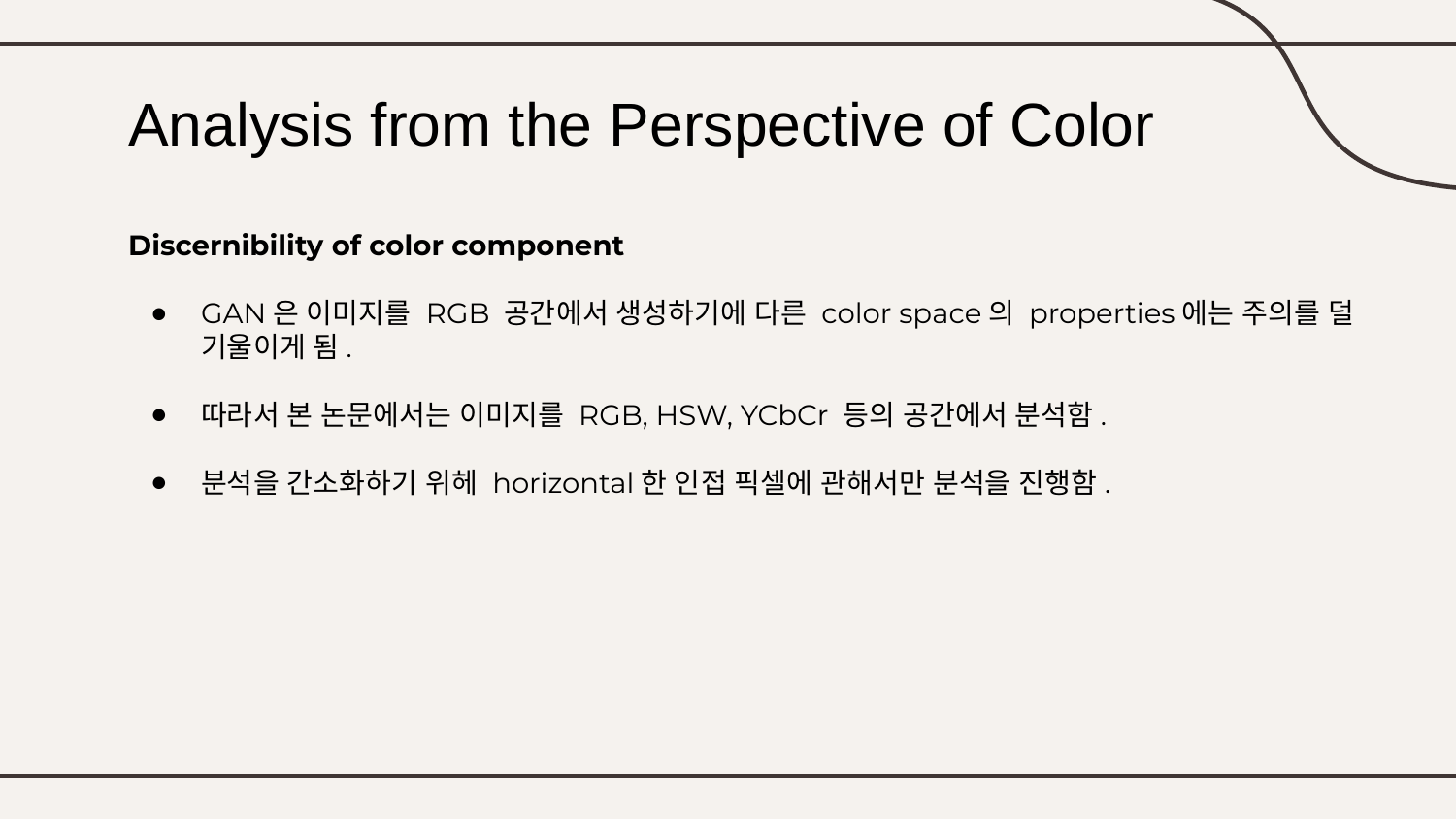

# Analysis from the Perspective of Color
Discernibility of color component

GAN은 이미지를 RGB 공간에서 생성하기에 다른 color space의 properties에는 주의를 덜 기울이게 됨.

따라서 본 논문에서는 이미지를 RGB, HSW, YCbCr 등의 공간에서 분석함.

분석을 간소화하기 위헤 horizontal한 인접 픽셀에 관해서만 분석을 진행함.